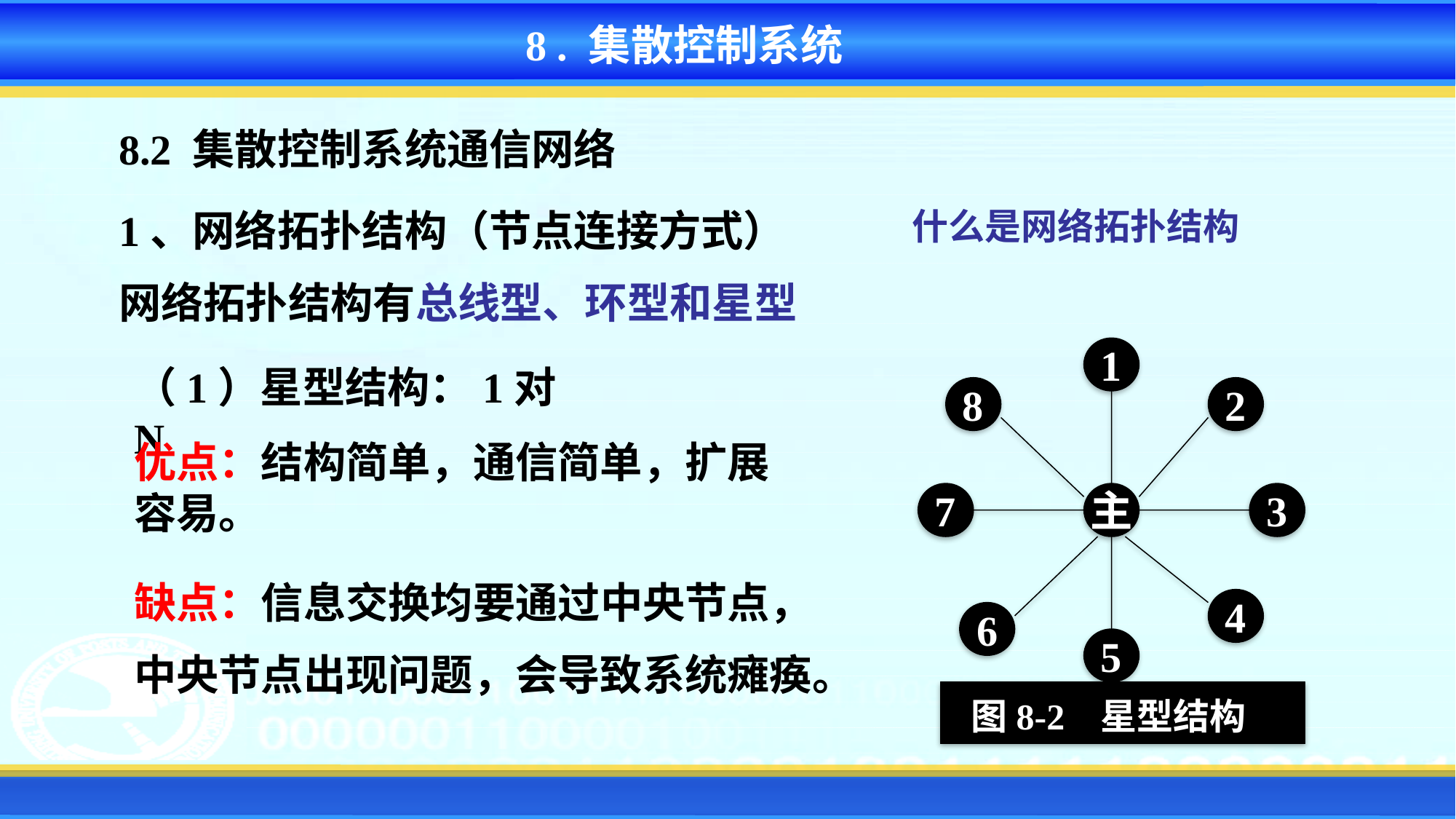

8 . 集散控制系统
8.2 集散控制系统通信网络
1、网络拓扑结构（节点连接方式）
网络拓扑结构有总线型、环型和星型
什么是网络拓扑结构
1
8
2

7
主
3

4
6
5
 图8-2   星型结构
（1）星型结构：1对N
优点：结构简单，通信简单，扩展容易。
缺点：信息交换均要通过中央节点，
中央节点出现问题，会导致系统瘫痪。